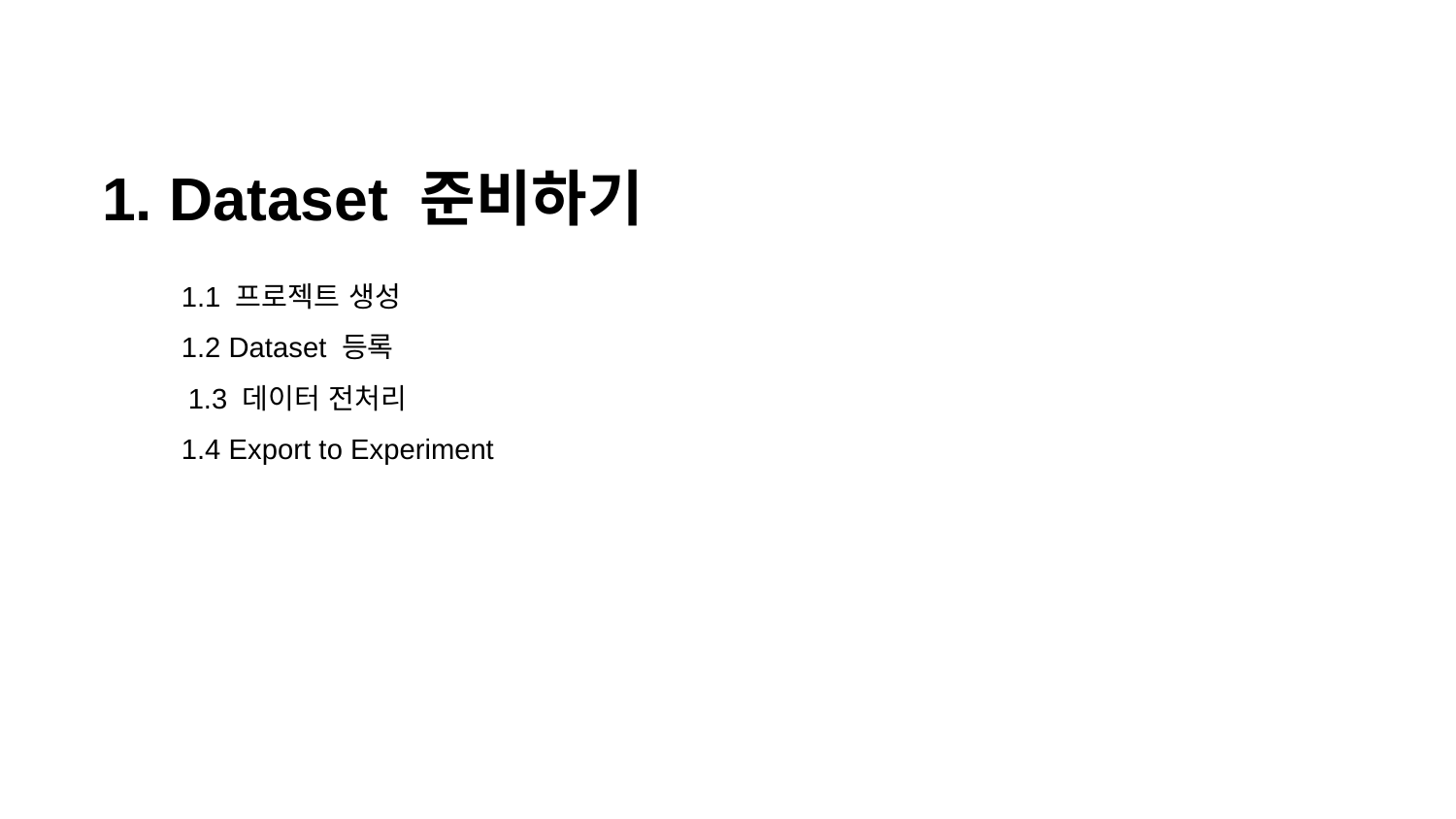

# 1. Dataset 준비하기
 1.1 프로젝트 생성
 1.2 Dataset 등록
 1.3 데이터 전처리
 1.4 Export to Experiment